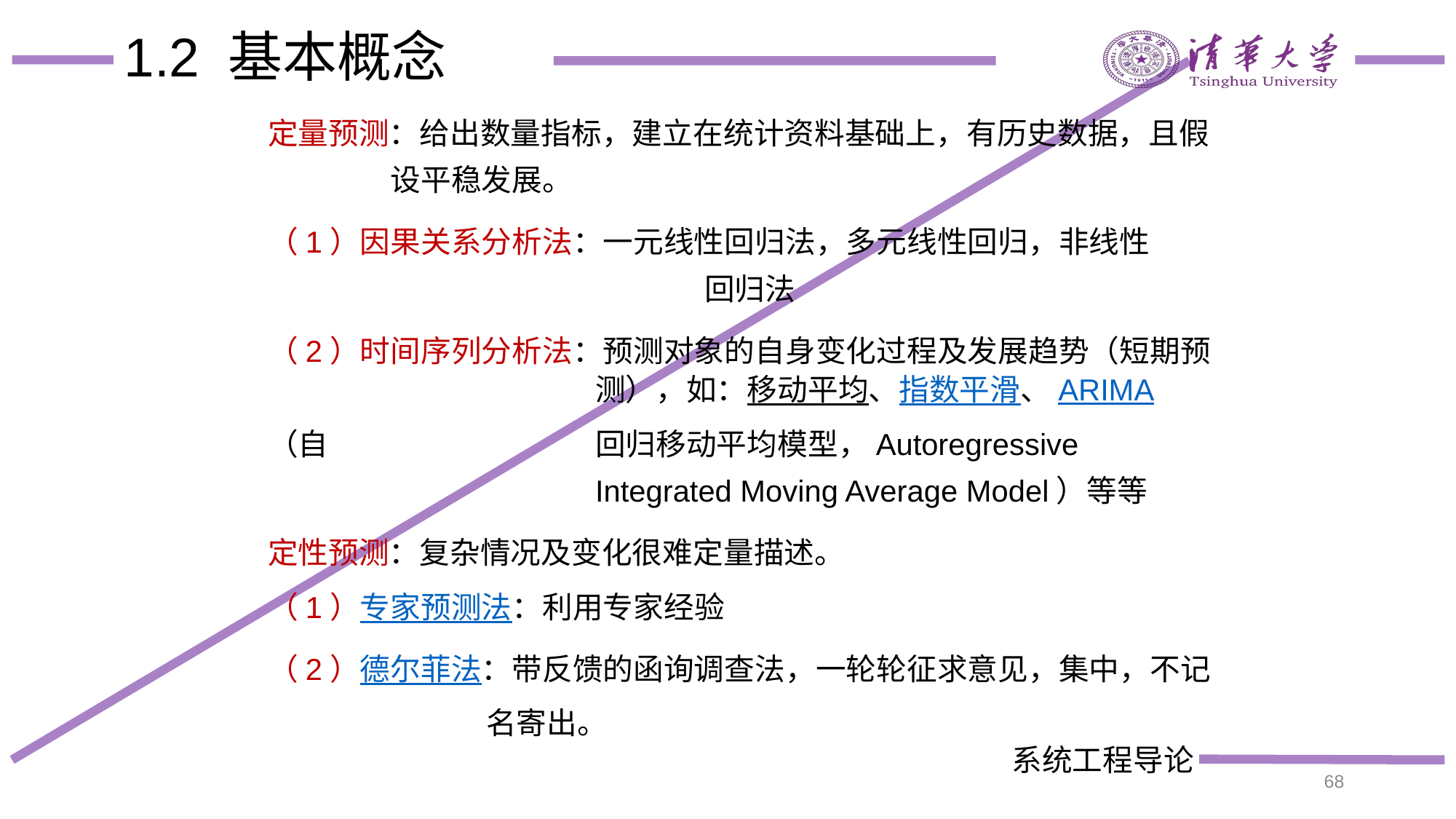

# 1.2 基本概念
定量预测：给出数量指标，建立在统计资料基础上，有历史数据，且假	  设平稳发展。
（1）因果关系分析法：一元线性回归法，多元线性回归，非线性				回归法
（2）时间序列分析法：预测对象的自身变化过程及发展趋势（短期预			测），如：移动平均、指数平滑、ARIMA（自			回归移动平均模型，Autoregressive 				Integrated Moving Average Model）等等
定性预测：复杂情况及变化很难定量描述。
（1）专家预测法：利用专家经验
（2）德尔菲法：带反馈的函询调查法，一轮轮征求意见，集中，不记		名寄出。
68